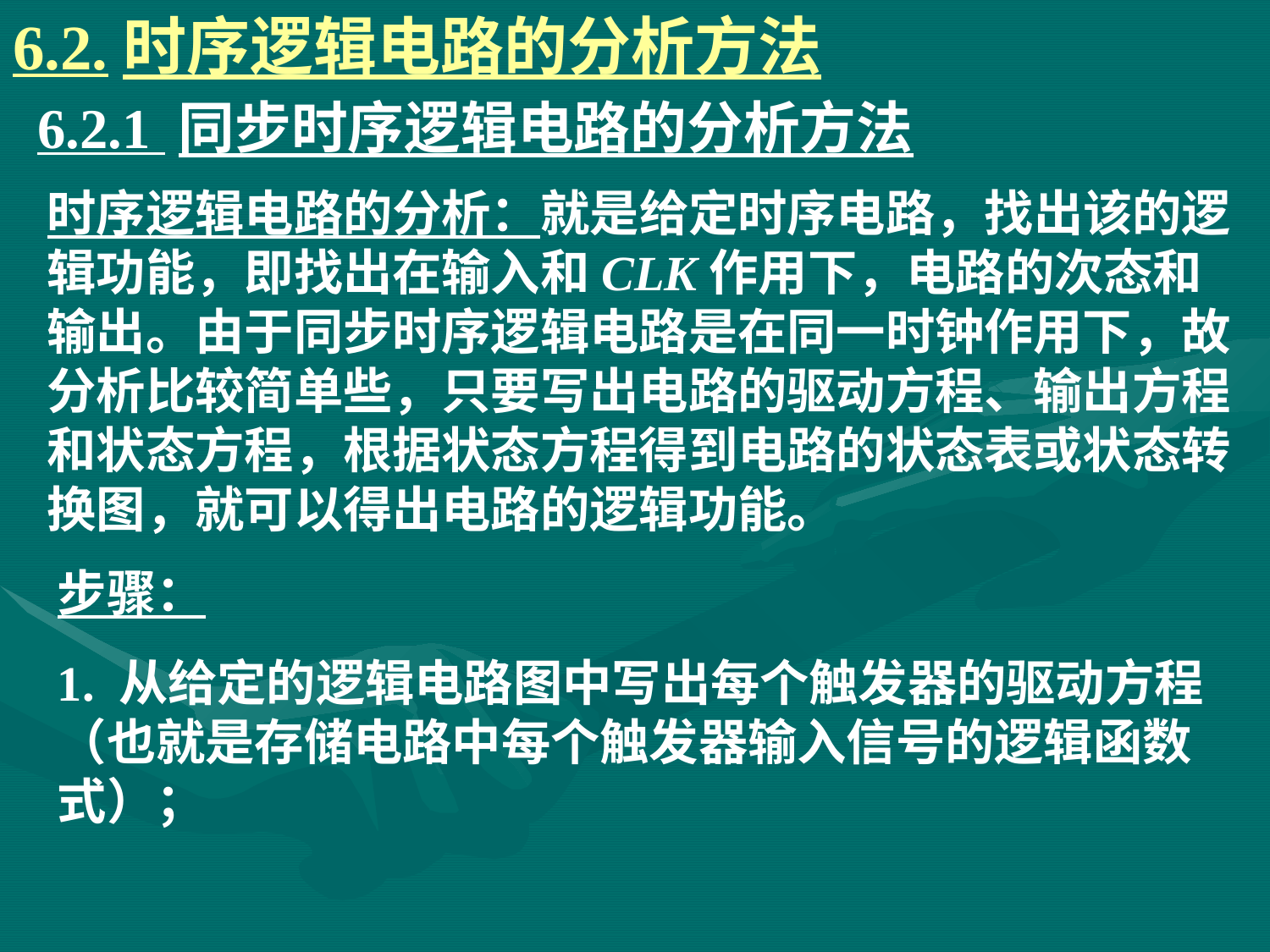

# 6.2.时序逻辑电路的分析方法
6.2.1 同步时序逻辑电路的分析方法
时序逻辑电路的分析：就是给定时序电路，找出该的逻辑功能，即找出在输入和CLK作用下，电路的次态和输出。由于同步时序逻辑电路是在同一时钟作用下，故分析比较简单些，只要写出电路的驱动方程、输出方程和状态方程，根据状态方程得到电路的状态表或状态转换图，就可以得出电路的逻辑功能。
步骤：
1. 从给定的逻辑电路图中写出每个触发器的驱动方程（也就是存储电路中每个触发器输入信号的逻辑函数式）；